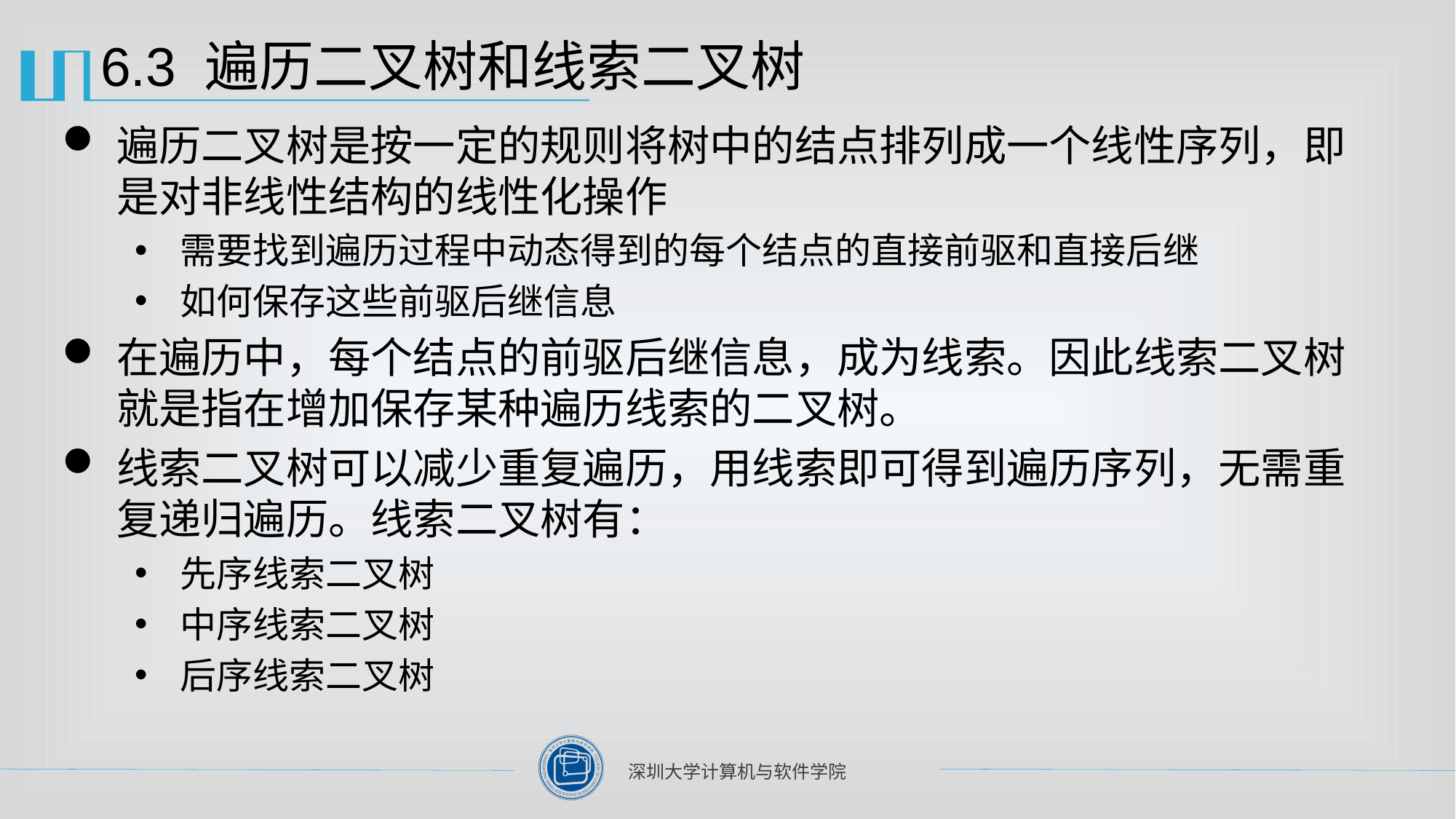

# 6.3 遍历二叉树和线索二叉树
遍历二叉树是按一定的规则将树中的结点排列成一个线性序列，即是对非线性结构的线性化操作
需要找到遍历过程中动态得到的每个结点的直接前驱和直接后继
如何保存这些前驱后继信息
在遍历中，每个结点的前驱后继信息，成为线索。因此线索二叉树就是指在增加保存某种遍历线索的二叉树。
线索二叉树可以减少重复遍历，用线索即可得到遍历序列，无需重复递归遍历。线索二叉树有：
先序线索二叉树
中序线索二叉树
后序线索二叉树

58